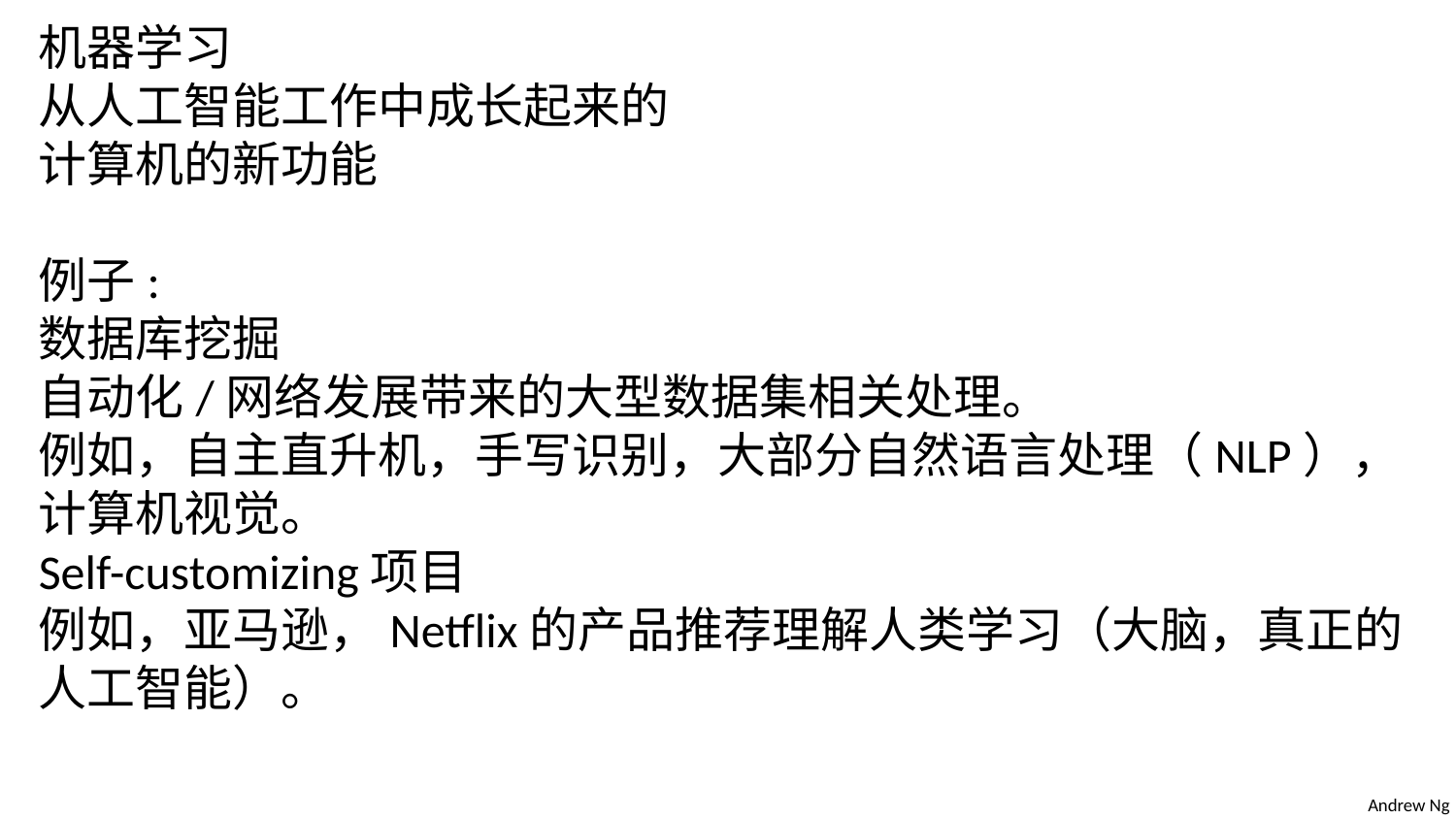

机器学习
从人工智能工作中成长起来的
计算机的新功能

例子:
数据库挖掘
自动化/网络发展带来的大型数据集相关处理。
例如，自主直升机，手写识别，大部分自然语言处理（NLP），计算机视觉。
Self-customizing项目
例如，亚马逊，Netflix的产品推荐理解人类学习（大脑，真正的人工智能）。